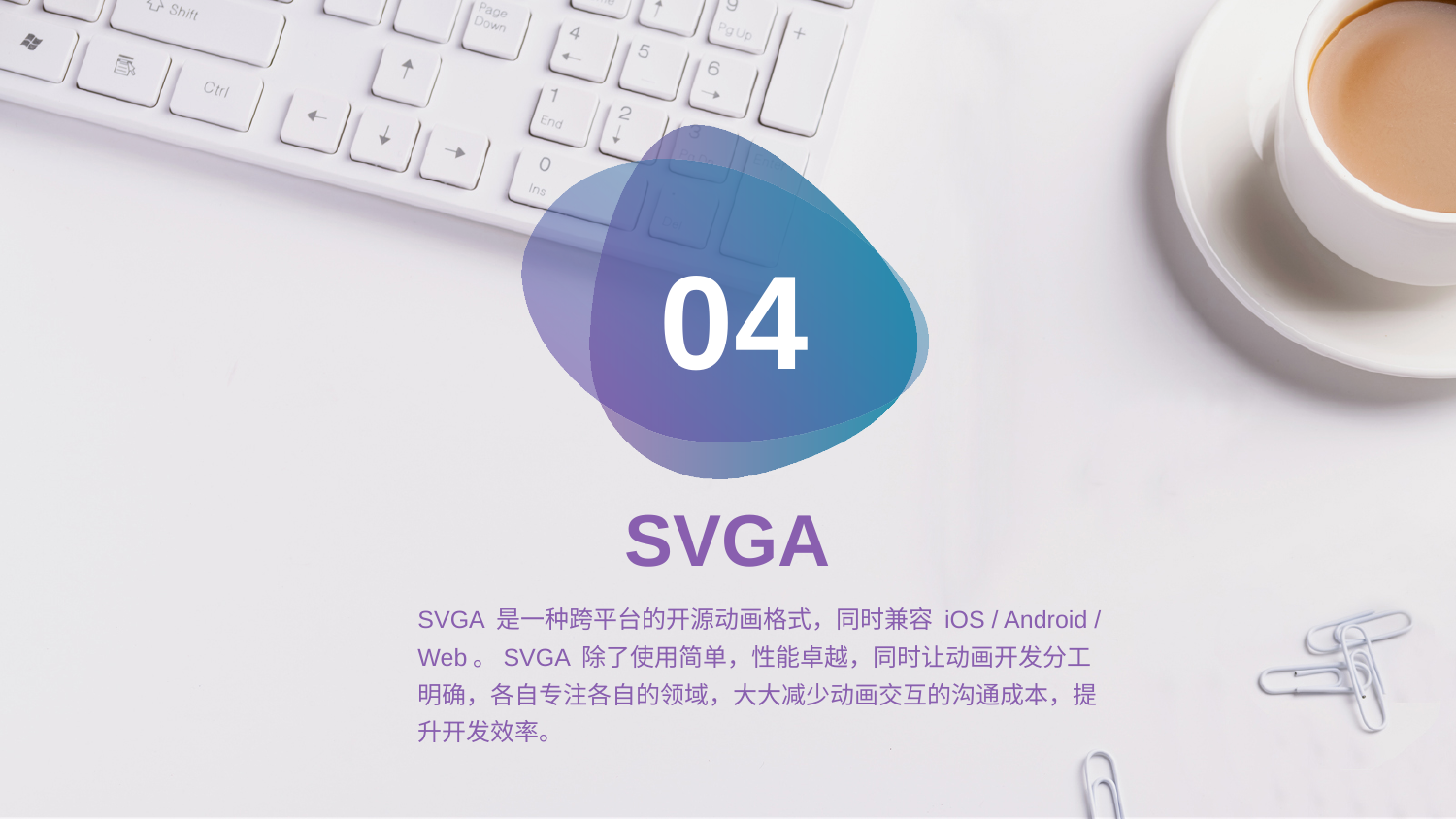

04
SVGA
SVGA 是一种跨平台的开源动画格式，同时兼容 iOS / Android / Web。SVGA 除了使用简单，性能卓越，同时让动画开发分工明确，各自专注各自的领域，大大减少动画交互的沟通成本，提升开发效率。